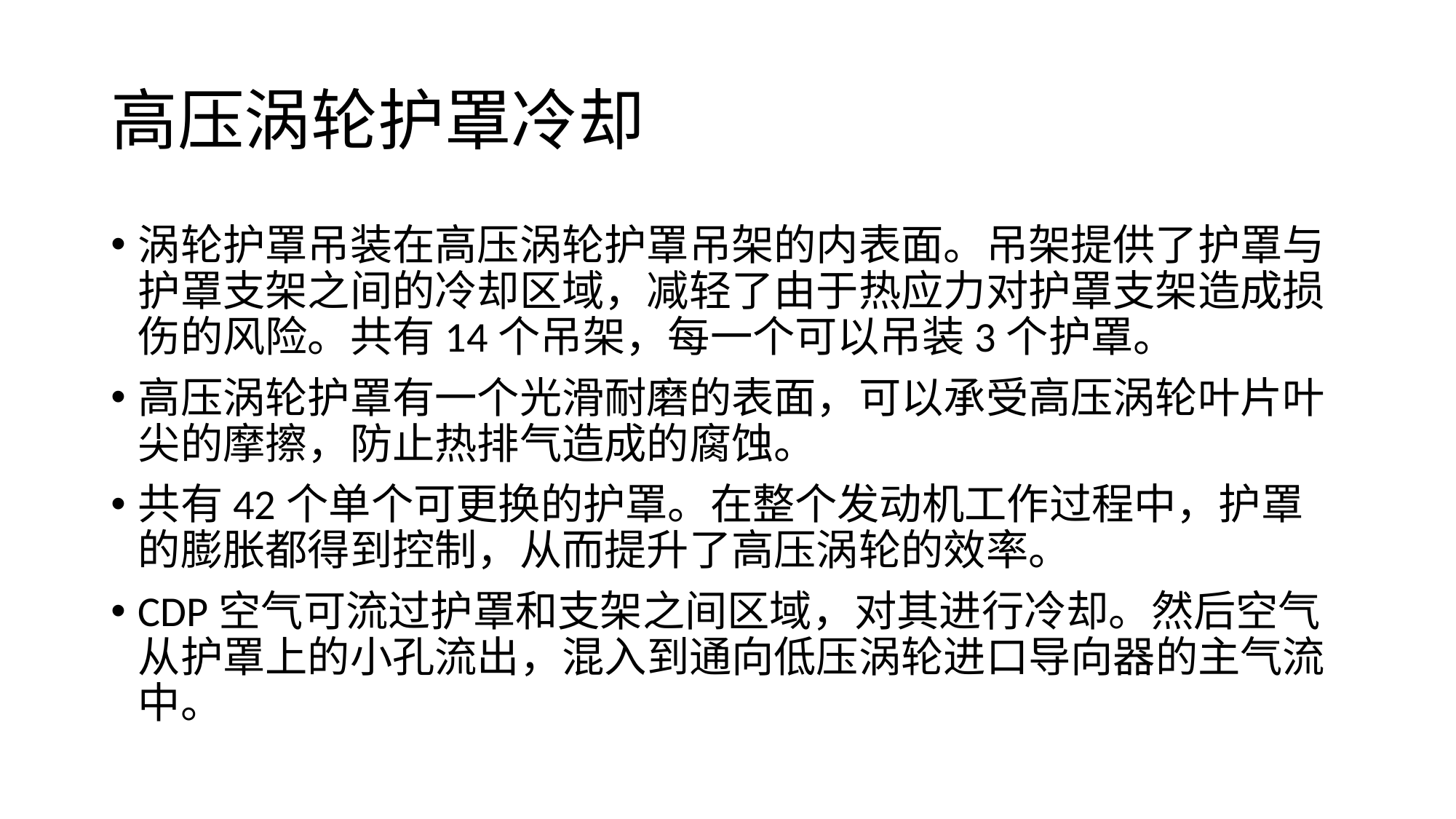

# 高压涡轮护罩冷却
涡轮护罩吊装在高压涡轮护罩吊架的内表面。吊架提供了护罩与护罩支架之间的冷却区域，减轻了由于热应力对护罩支架造成损伤的风险。共有14个吊架，每一个可以吊装3个护罩。
高压涡轮护罩有一个光滑耐磨的表面，可以承受高压涡轮叶片叶尖的摩擦，防止热排气造成的腐蚀。
共有42个单个可更换的护罩。在整个发动机工作过程中，护罩的膨胀都得到控制，从而提升了高压涡轮的效率。
CDP空气可流过护罩和支架之间区域，对其进行冷却。然后空气从护罩上的小孔流出，混入到通向低压涡轮进口导向器的主气流中。